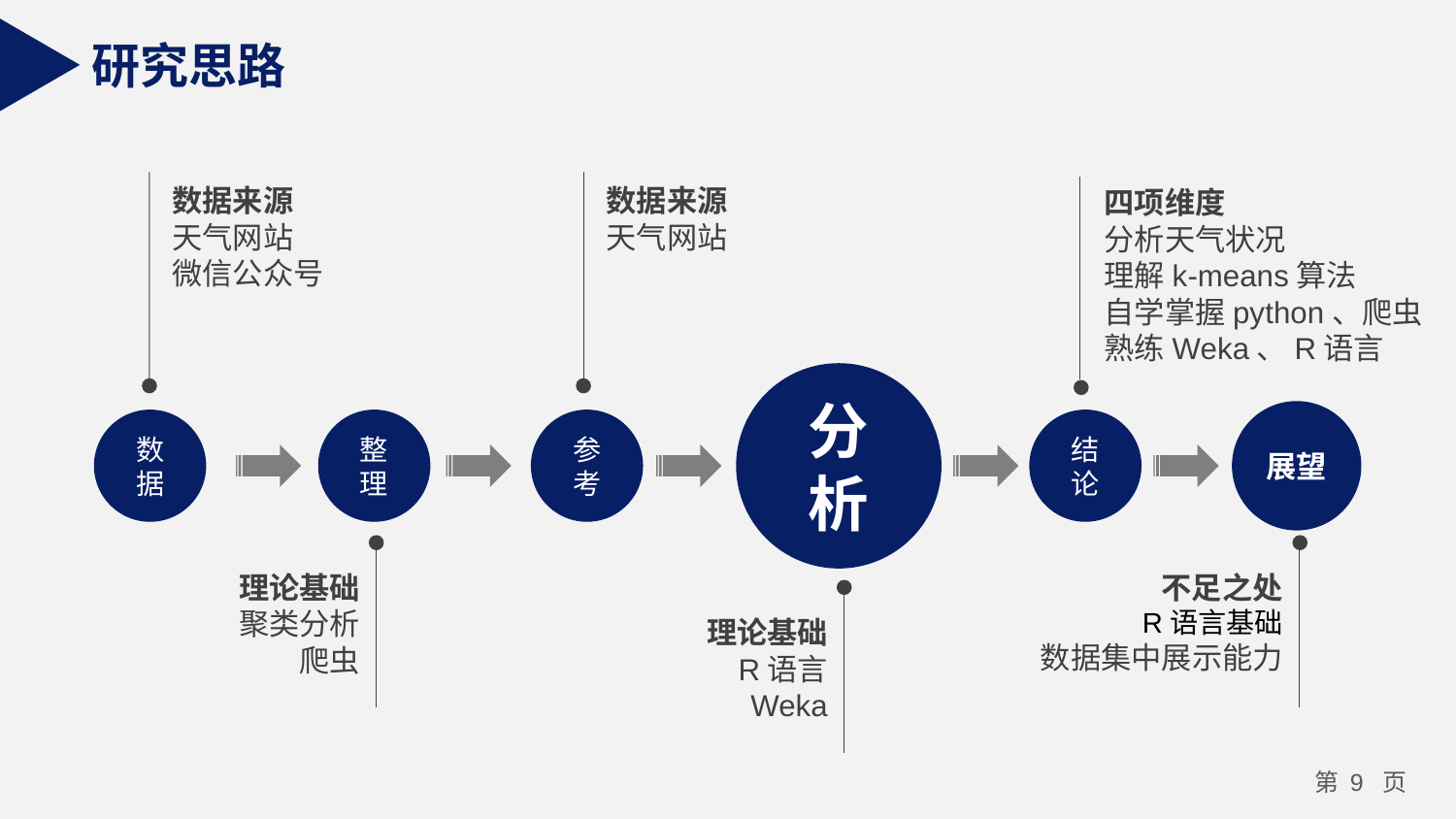

研究思路
数据来源
天气网站
微信公众号

数据来源
天气网站

四项维度
分析天气状况
理解k-means算法
自学掌握python、爬虫
熟练Weka、R语言

分析
展望
数据
整理
参考
结论

不足之处
R语言基础
数据集中展示能力

理论基础
聚类分析
爬虫

理论基础
R语言
Weka